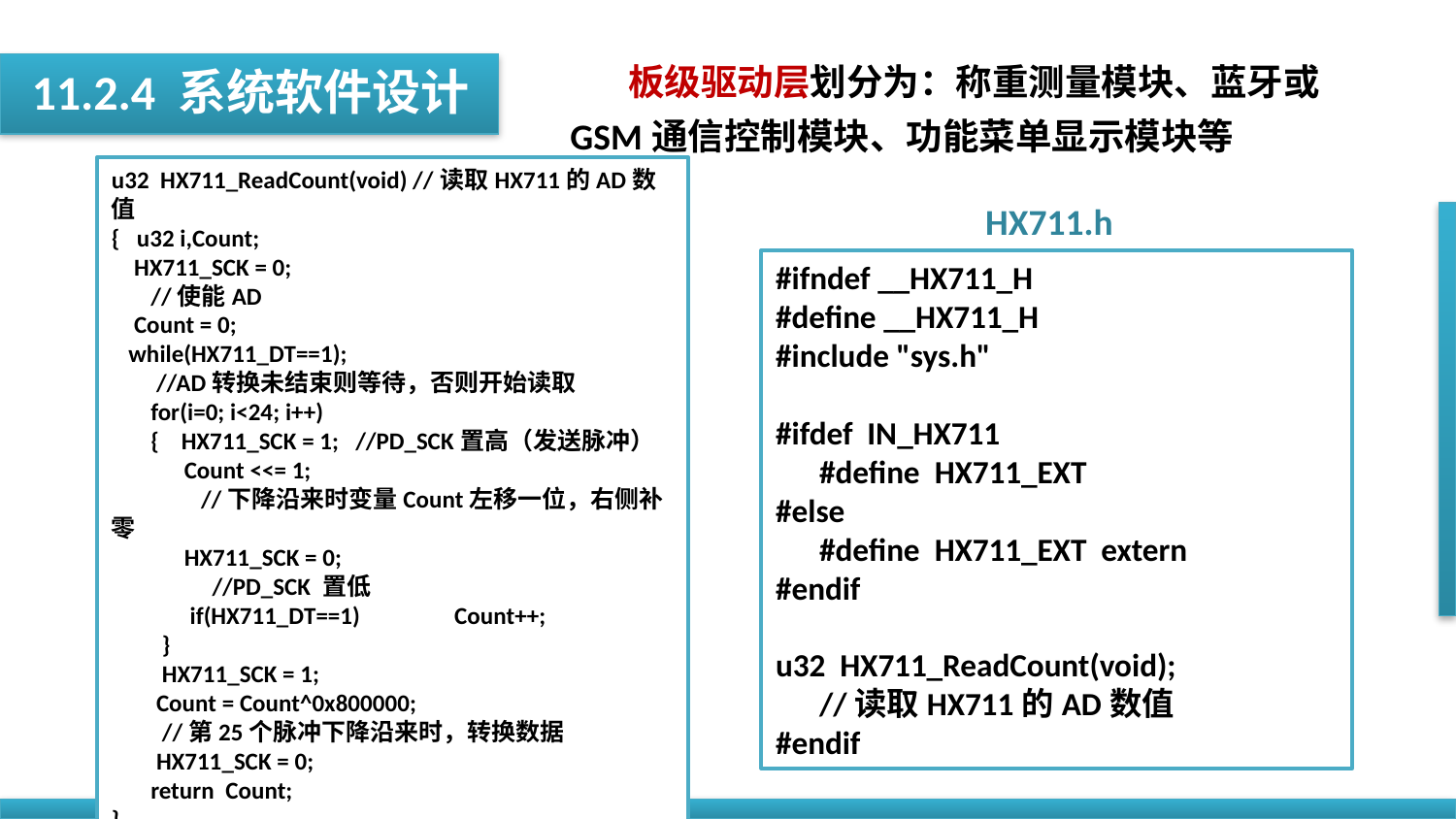

板级驱动层划分为：称重测量模块、蓝牙或GSM通信控制模块、功能菜单显示模块等

11.2.4 系统软件设计
u32  HX711_ReadCount(void) //读取HX711的AD数值
{   u32 i,Count;
    HX711_SCK = 0;
       //使能AD
    Count = 0;
   while(HX711_DT==1);
        //AD转换未结束则等待，否则开始读取
       for(i=0; i<24; i++)
       {    HX711_SCK = 1;   //PD_SCK置高（发送脉冲）
             Count <<= 1;
                //下降沿来时变量Count左移一位，右侧补零
             HX711_SCK = 0;
                  //PD_SCK 置低
              if(HX711_DT==1)                 Count++;
         }
         HX711_SCK = 1;
        Count = Count^0x800000;
         //第25个脉冲下降沿来时，转换数据
        HX711_SCK = 0;
       return  Count;
}
HX711.h
#ifndef __HX711_H
#define __HX711_H
#include "sys.h"

#ifdef  IN_HX711
      #define  HX711_EXT
#else
      #define  HX711_EXT  extern
#endif

u32  HX711_ReadCount(void);
      //读取HX711的AD数值
#endif